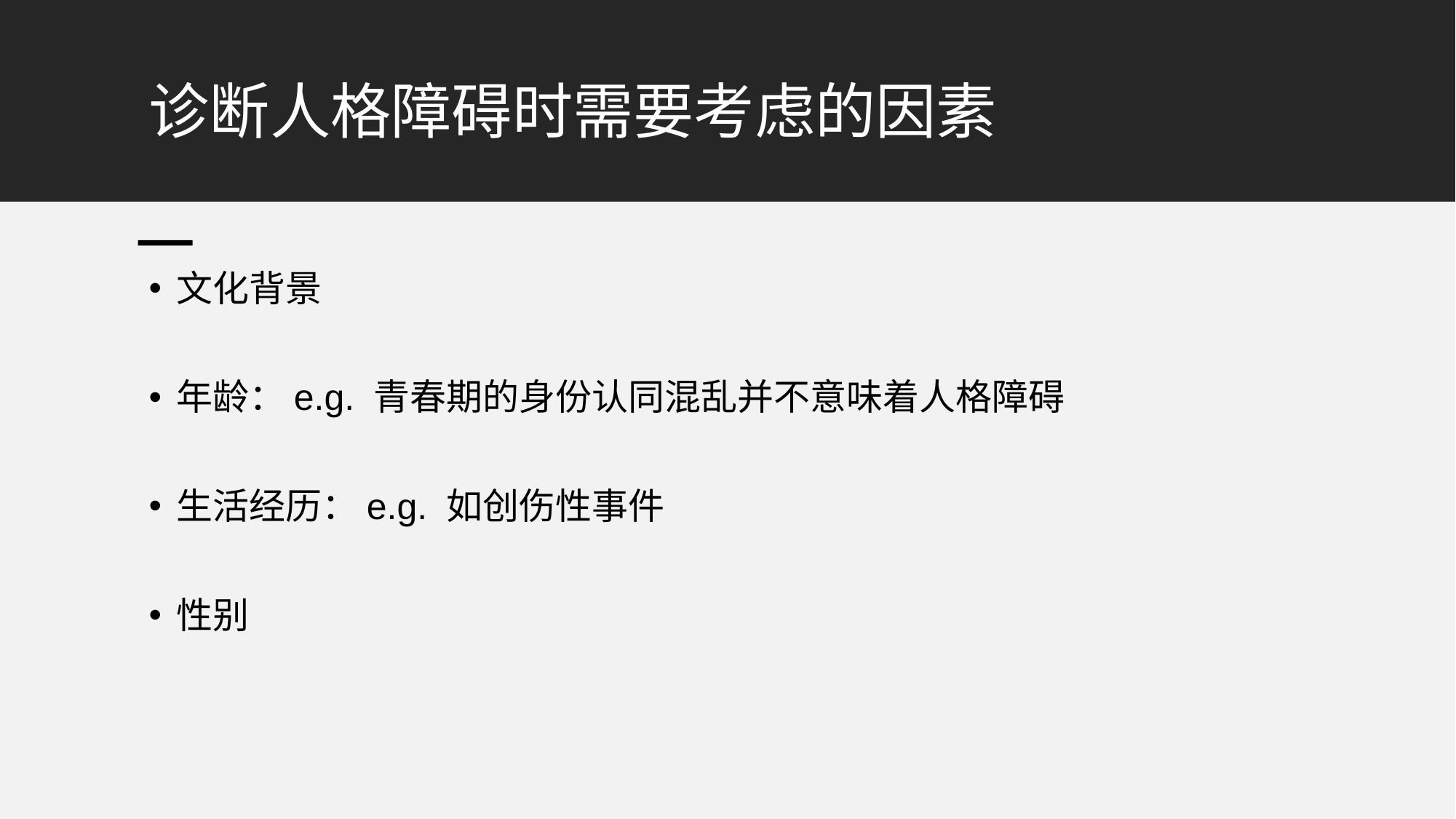

# 诊断人格障碍时需要考虑的因素

文化背景

年龄：e.g. 青春期的身份认同混乱并不意味着人格障碍

生活经历：e.g. 如创伤性事件

性别